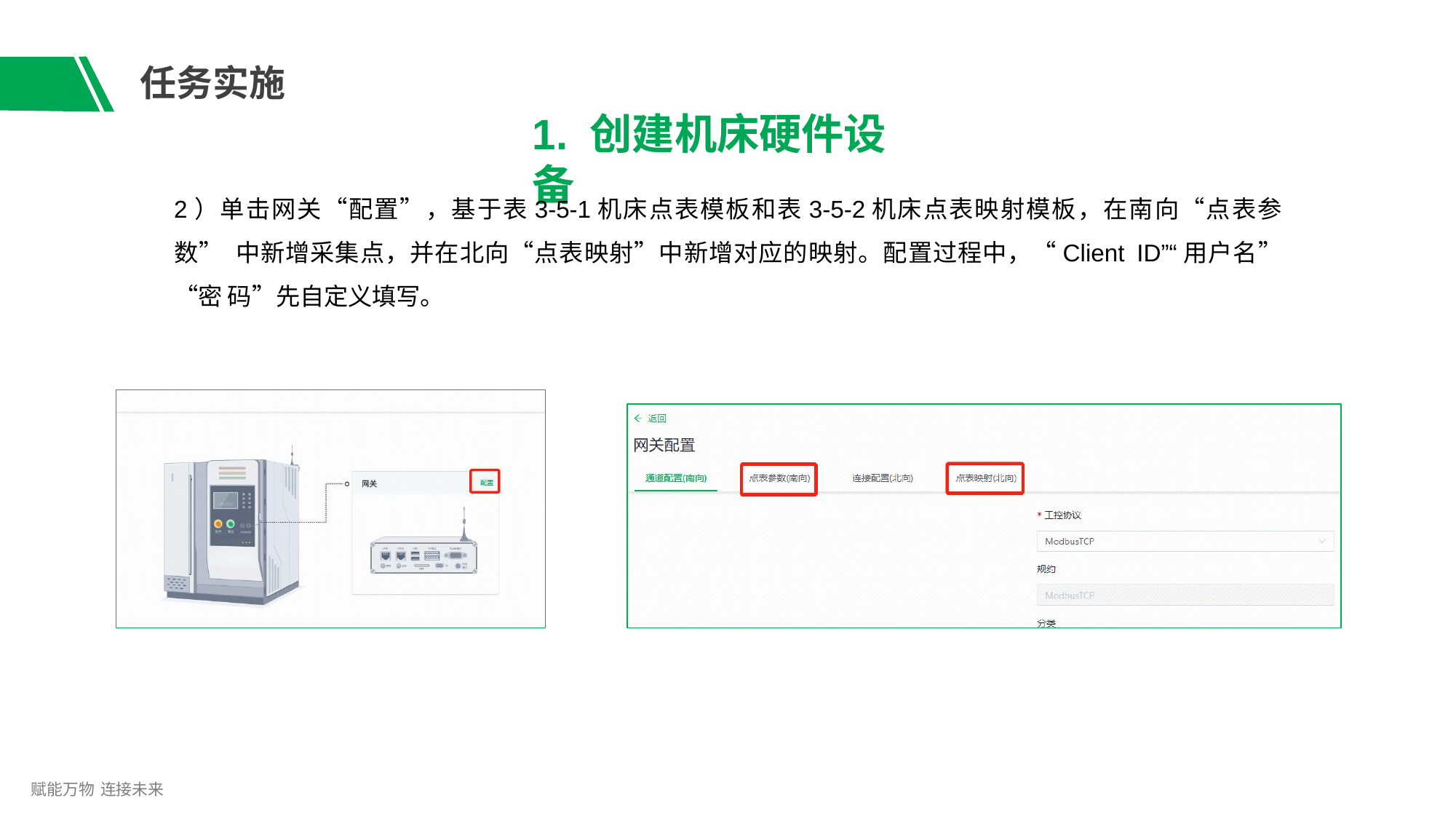

# 任务实施
1. 创建机床硬件设备
2）单击网关“配置”，基于表3-5-1机床点表模板和表3-5-2机床点表映射模板，在南向“点表参数”  中新增采集点，并在北向“点表映射”中新增对应的映射。配置过程中，“Client ID”“用户名”“密 码”先自定义填写。

赋能万物 连接未来